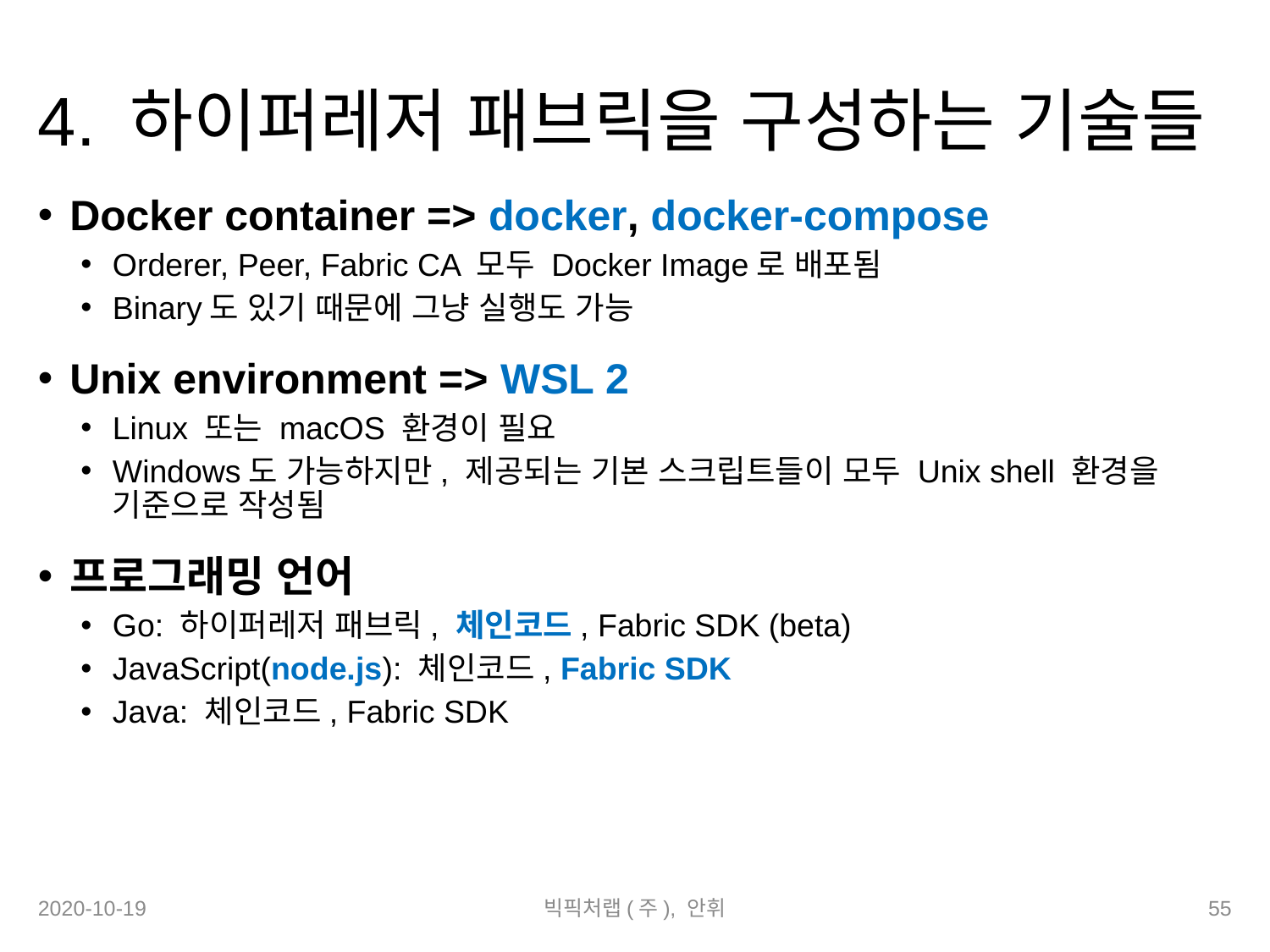

# 4. 하이퍼레저 패브릭을 구성하는 기술들
Docker container => docker, docker-compose
Orderer, Peer, Fabric CA 모두 Docker Image로 배포됨
Binary도 있기 때문에 그냥 실행도 가능
Unix environment => WSL 2
Linux 또는 macOS 환경이 필요
Windows도 가능하지만, 제공되는 기본 스크립트들이 모두 Unix shell 환경을 기준으로 작성됨
프로그래밍 언어
Go: 하이퍼레저 패브릭, 체인코드, Fabric SDK (beta)
JavaScript(node.js): 체인코드, Fabric SDK
Java: 체인코드, Fabric SDK
55
2020-10-19
빅픽처랩(주), 안휘